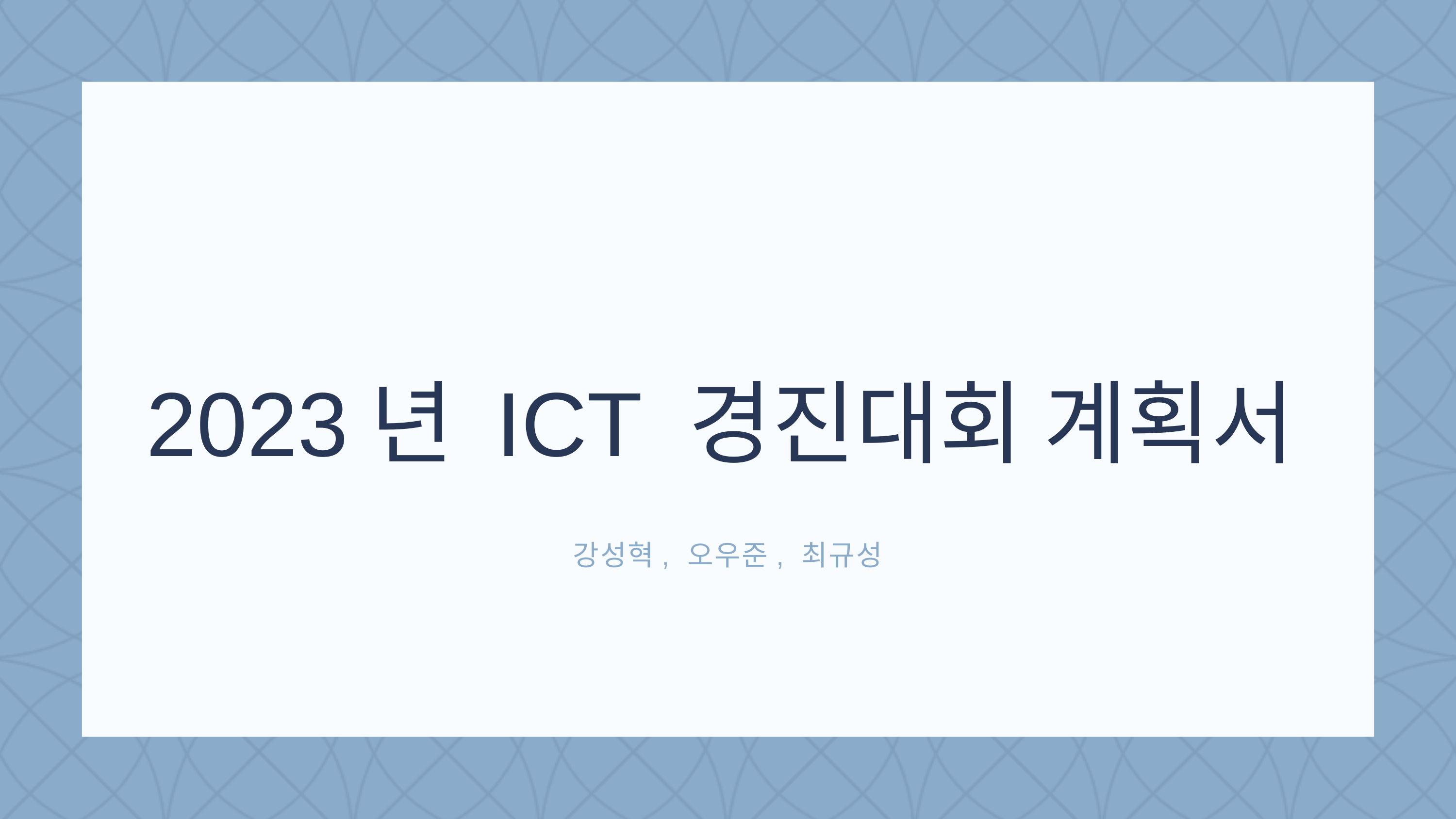

2023년 ICT 경진대회 계획서
 강성혁, 오우준, 최규성